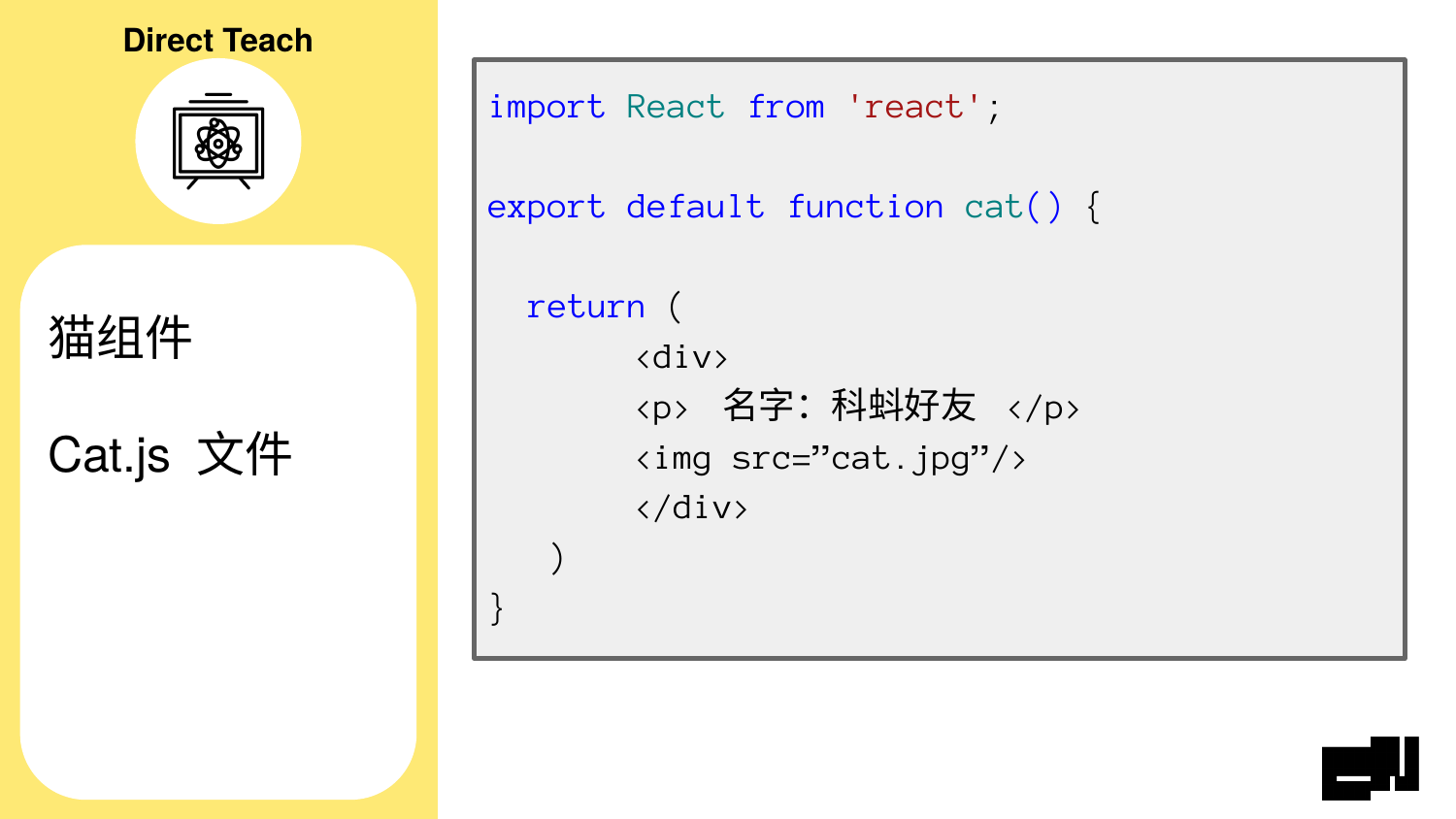

import React from 'react';

export default function cat() {

  return (
	<div>
<p> 名字：科蚪好友 </p>
      	<img src=”cat.jpg”/>
	</div>
   )
}

猫组件

Cat.js 文件